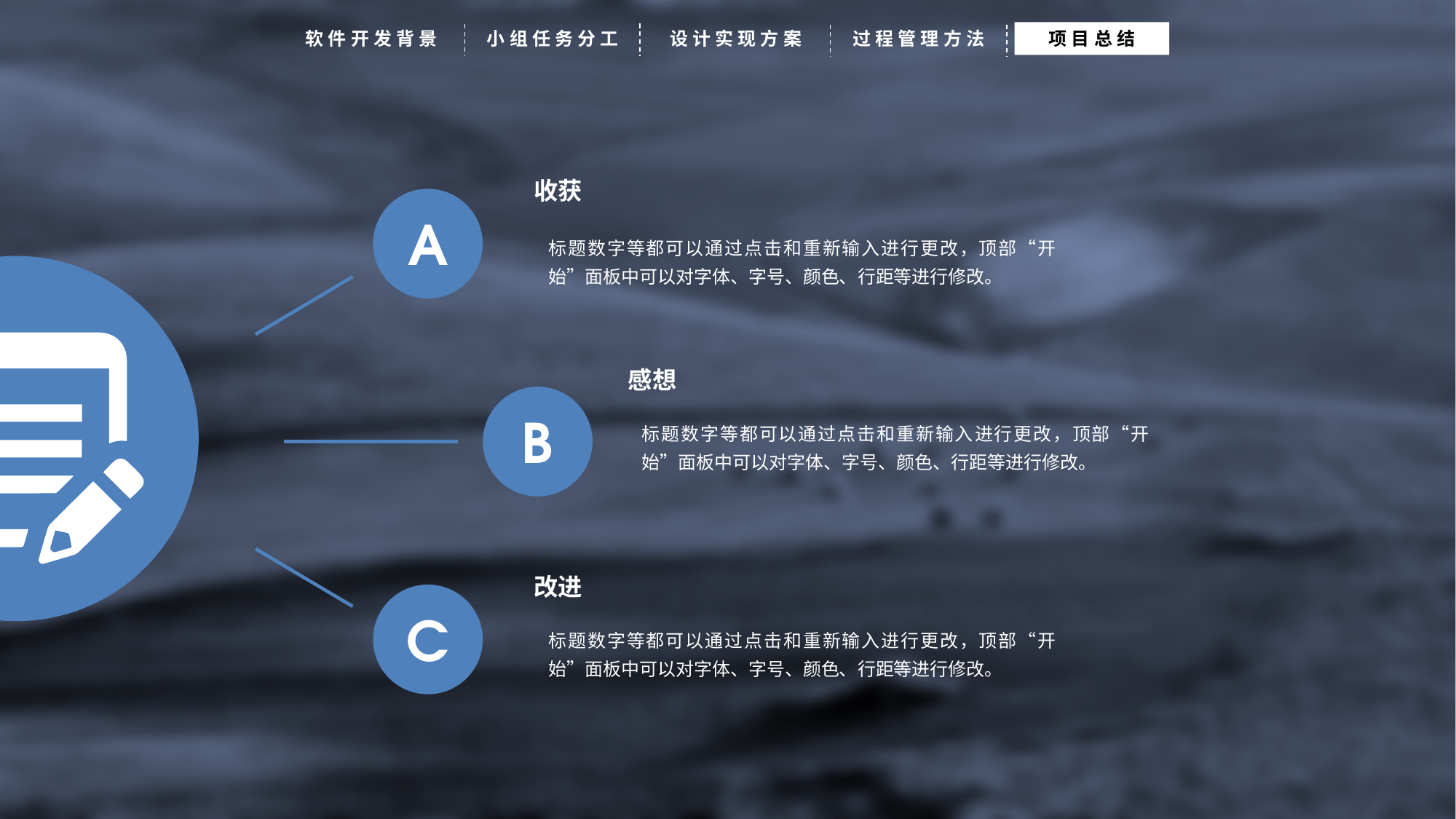

软件开发背景
小组任务分工
设计实现方案
过程管理方法
项目总结
收获
A
标题数字等都可以通过点击和重新输入进行更改，顶部“开始”面板中可以对字体、字号、颜色、行距等进行修改。

感想
B
标题数字等都可以通过点击和重新输入进行更改，顶部“开始”面板中可以对字体、字号、颜色、行距等进行修改。
改进
C
标题数字等都可以通过点击和重新输入进行更改，顶部“开始”面板中可以对字体、字号、颜色、行距等进行修改。